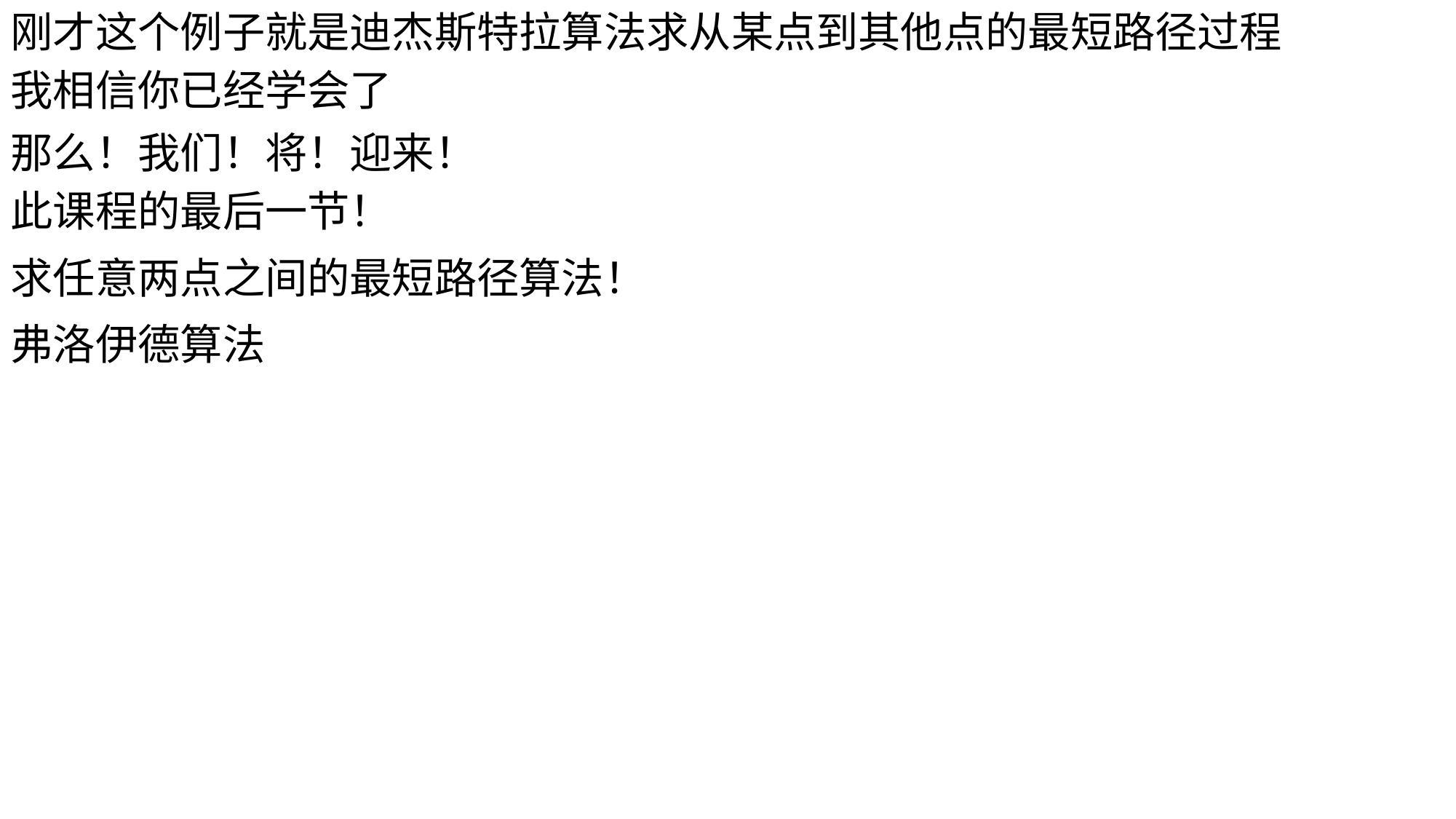

刚才这个例子就是迪杰斯特拉算法求从某点到其他点的最短路径过程
我相信你已经学会了
那么！我们！将！迎来！
此课程的最后一节！
求任意两点之间的最短路径算法！
弗洛伊德算法